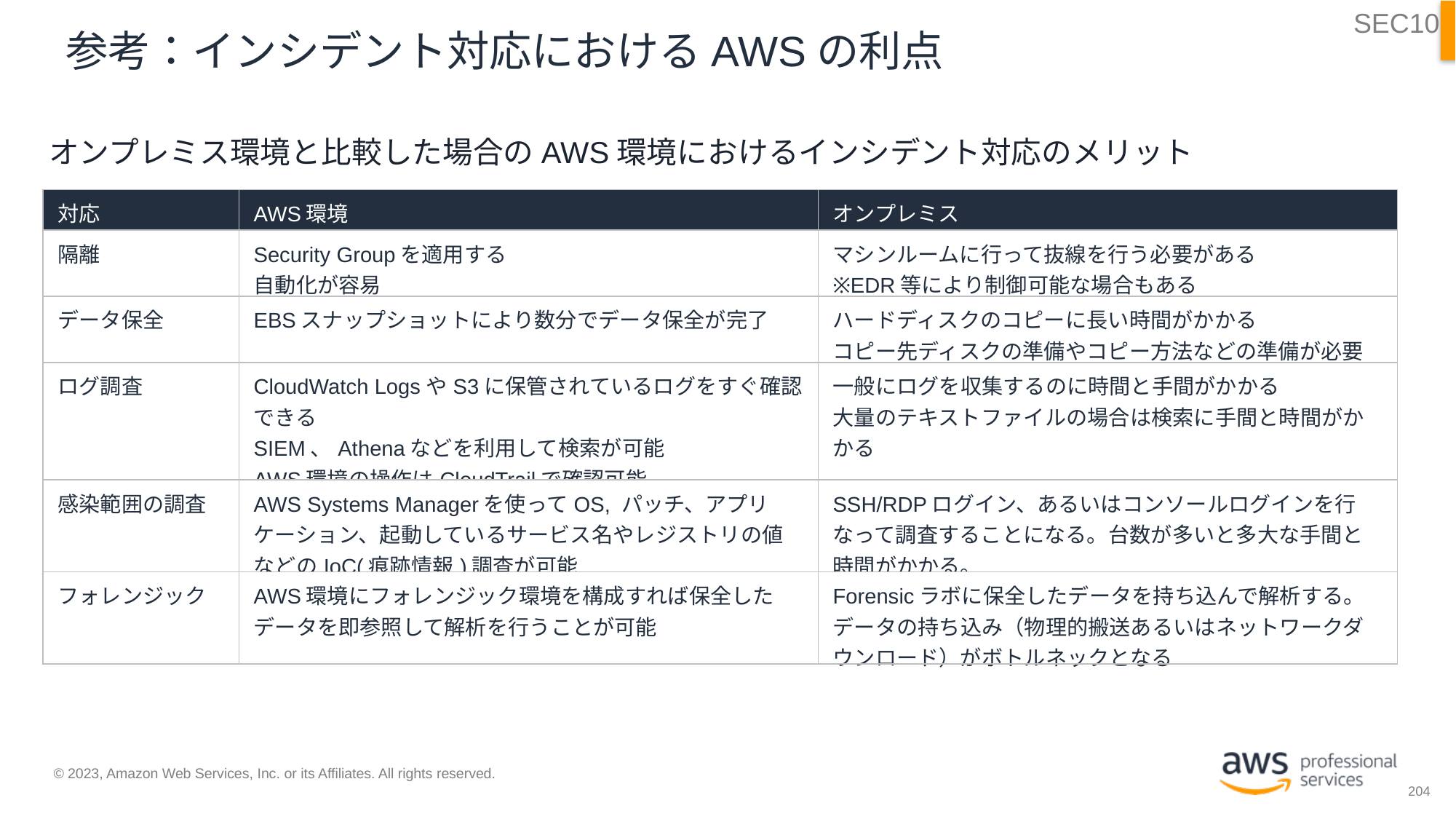

SEC10
8/11 追加
# 参考：インシデント対応におけるAWSの利点
オンプレミス環境と比較した場合のAWS環境におけるインシデント対応のメリット
| 対応 | AWS環境 | オンプレミス |
| --- | --- | --- |
| 隔離 | Security Groupを適用する 自動化が容易 | マシンルームに行って抜線を行う必要がある ※EDR等により制御可能な場合もある |
| データ保全 | EBSスナップショットにより数分でデータ保全が完了 | ハードディスクのコピーに長い時間がかかる コピー先ディスクの準備やコピー方法などの準備が必要 |
| ログ調査 | CloudWatch LogsやS3に保管されているログをすぐ確認できる SIEM、Athenaなどを利用して検索が可能 AWS環境の操作はCloudTrailで確認可能 | 一般にログを収集するのに時間と手間がかかる 大量のテキストファイルの場合は検索に手間と時間がかかる |
| 感染範囲の調査 | AWS Systems Managerを使ってOS, パッチ、アプリケーション、起動しているサービス名やレジストリの値などのIoC(痕跡情報)調査が可能 | SSH/RDPログイン、あるいはコンソールログインを行なって調査することになる。台数が多いと多大な手間と時間がかかる。 |
| フォレンジック | AWS環境にフォレンジック環境を構成すれば保全したデータを即参照して解析を行うことが可能 | Forensicラボに保全したデータを持ち込んで解析する。データの持ち込み（物理的搬送あるいはネットワークダウンロード）がボトルネックとなる |